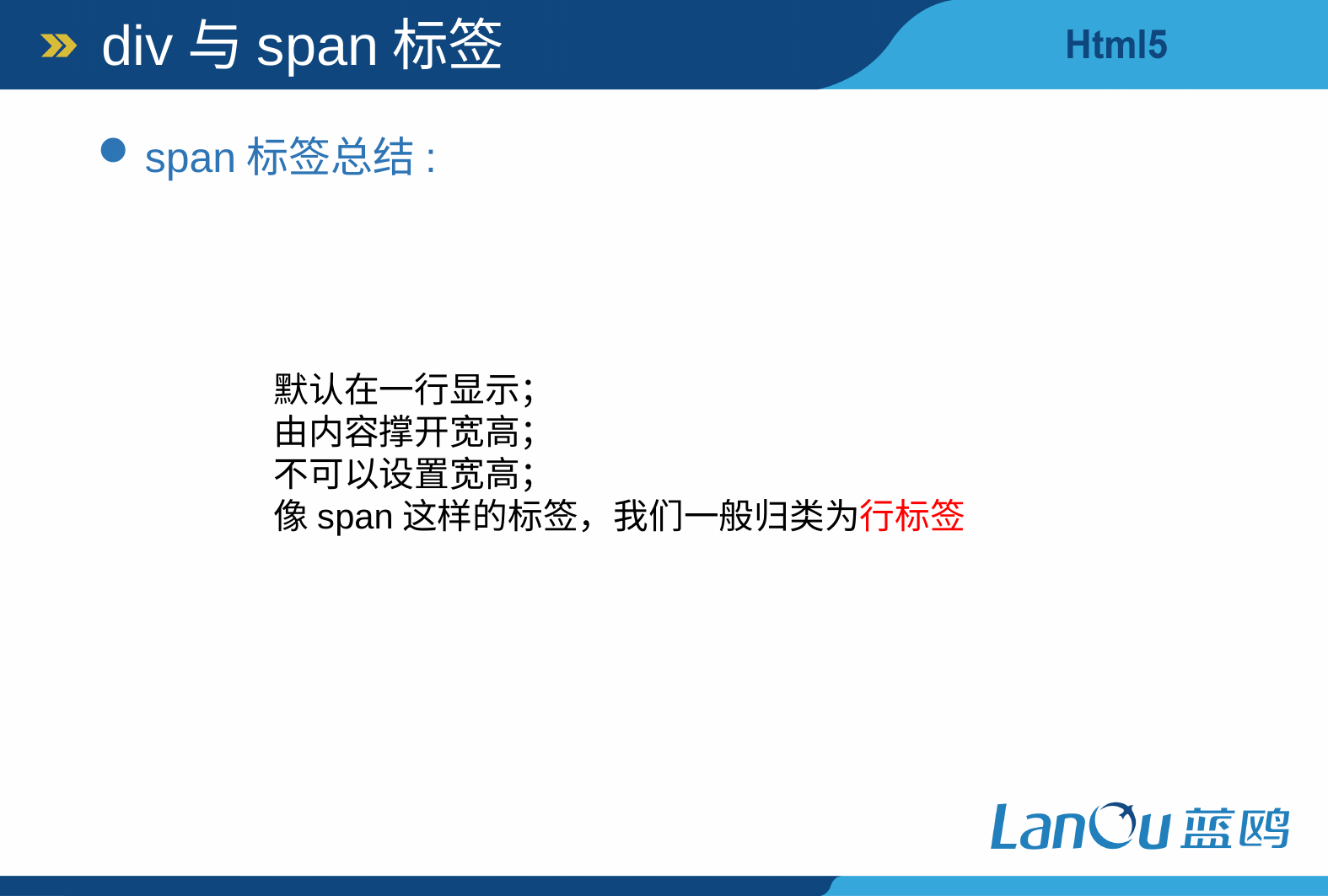

div与span标签
span标签总结:
默认在一行显示；
由内容撑开宽高；
不可以设置宽高；
像span这样的标签，我们一般归类为行标签